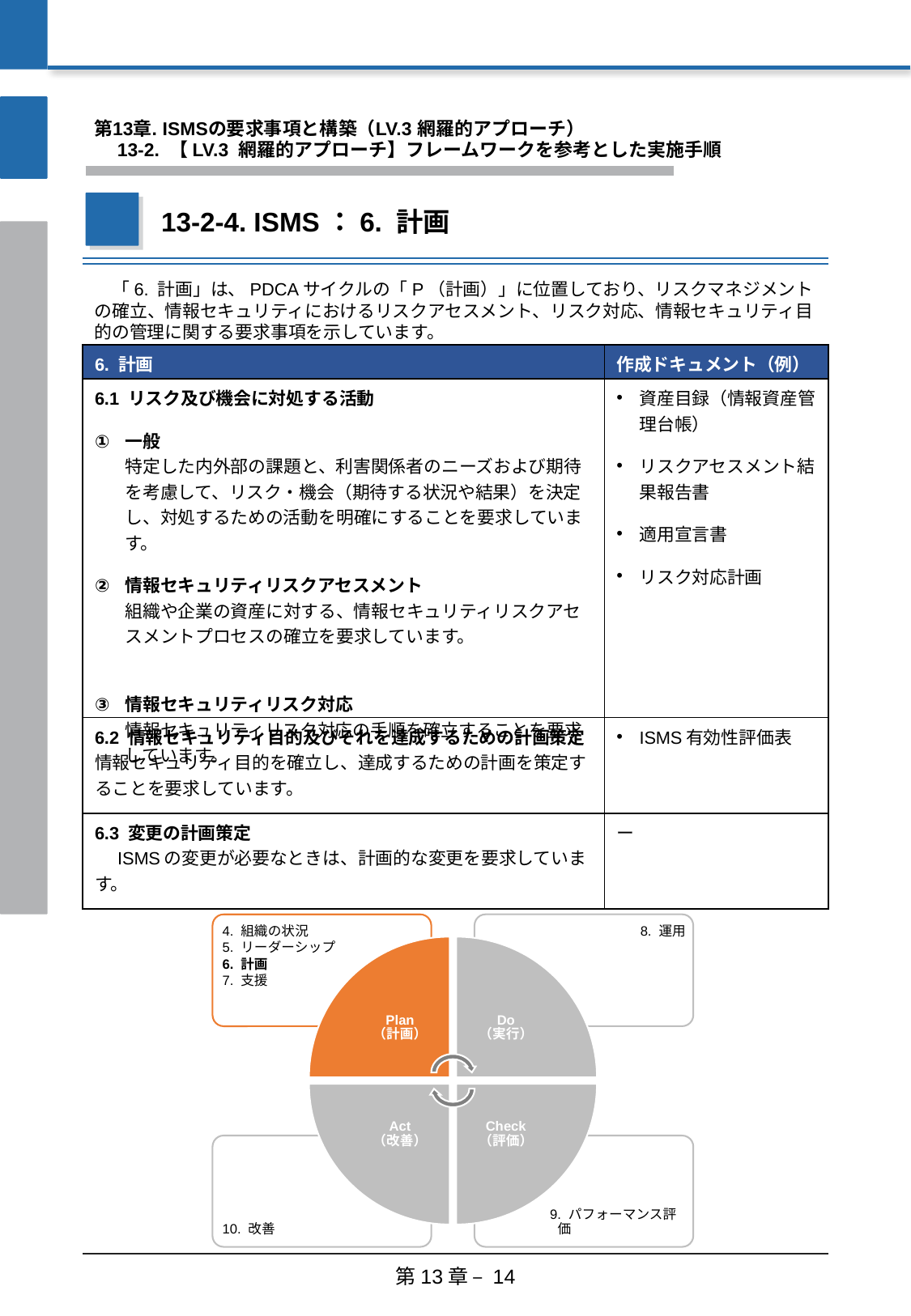

第13章. ISMSの要求事項と構築（LV.3 網羅的アプローチ）
　13-2. 【LV.3 網羅的アプローチ】フレームワークを参考とした実施手順
13-2-4. ISMS：6. 計画
　「6. 計画」は、PDCAサイクルの「P（計画）」に位置しており、リスクマネジメントの確立、情報セキュリティにおけるリスクアセスメント、リスク対応、情報セキュリティ目的の管理に関する要求事項を示しています。
| 6. 計画 | 作成ドキュメント（例） |
| --- | --- |
| 6.1 リスク及び機会に対処する活動 一般 特定した内外部の課題と、利害関係者のニーズおよび期待を考慮して、リスク・機会（期待する状況や結果）を決定し、対処するための活動を明確にすることを要求しています。 情報セキュリティリスクアセスメント 組織や企業の資産に対する、情報セキュリティリスクアセスメントプロセスの確立を要求しています。 情報セキュリティリスク対応 情報セキュリティリスク対応の手順を確立することを要求しています。 | 資産目録（情報資産管理台帳） リスクアセスメント結果報告書 適用宣言書 リスク対応計画 |
| 6.2 情報セキュリティ目的及びそれを達成するための計画策定 情報セキュリティ目的を確立し、達成するための計画を策定することを要求しています。 | ISMS有効性評価表 |
| 6.3 変更の計画策定 　ISMSの変更が必要なときは、計画的な変更を要求しています。 | ー |
9. パフォーマンス評価
10. 改善
8. 運用
4. 組織の状況
5. リーダーシップ
6. 計画
7. 支援
Plan
（計画）
Do
（実行）
Check
（評価）
Act
（改善）
第13章 – 14